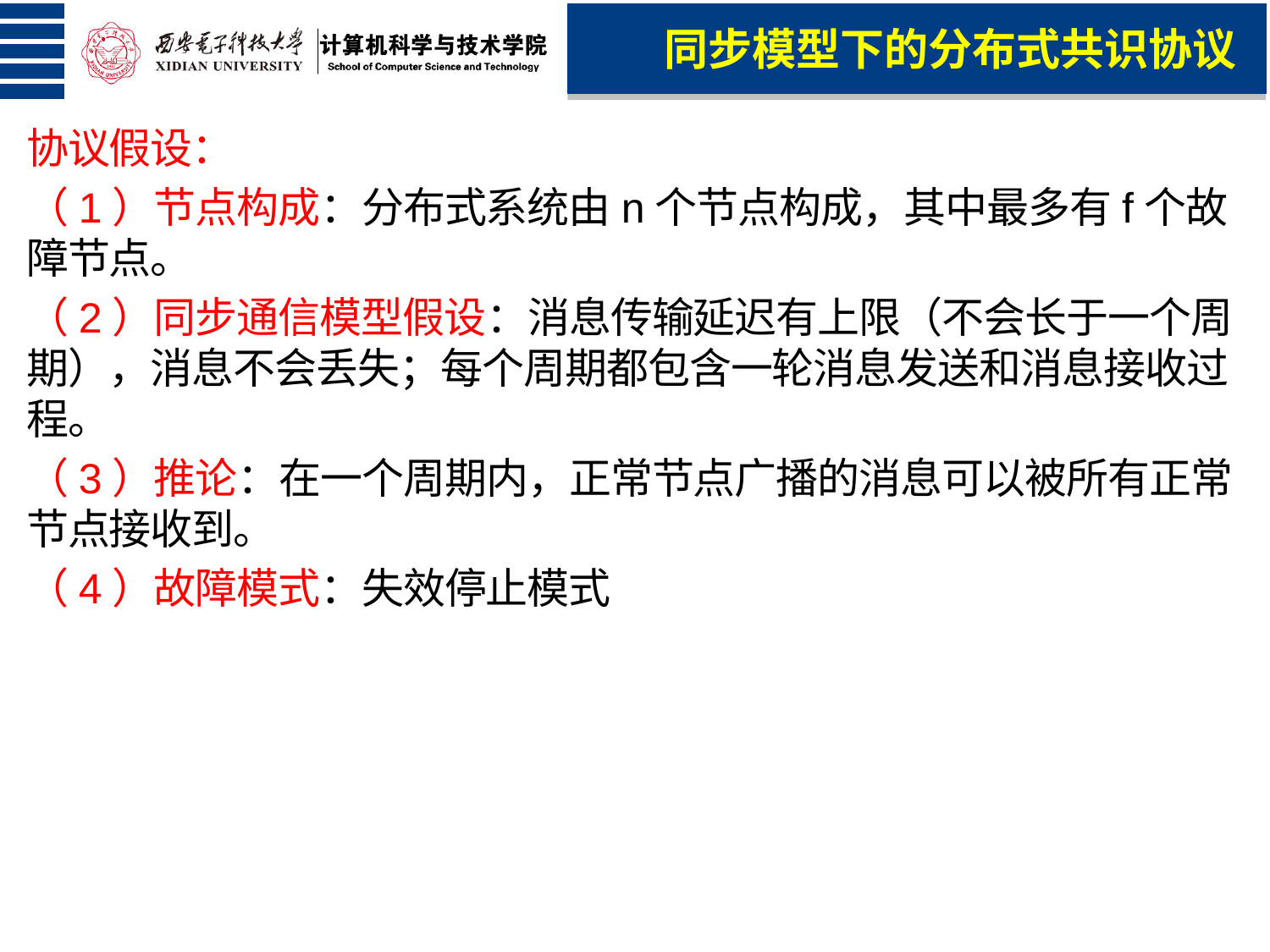

同步模型下的分布式共识协议
协议假设：
（1）节点构成：分布式系统由n个节点构成，其中最多有f个故障节点。
（2）同步通信模型假设：消息传输延迟有上限（不会长于一个周期），消息不会丢失；每个周期都包含一轮消息发送和消息接收过程。
（3）推论：在一个周期内，正常节点广播的消息可以被所有正常节点接收到。
（4）故障模式：失效停止模式